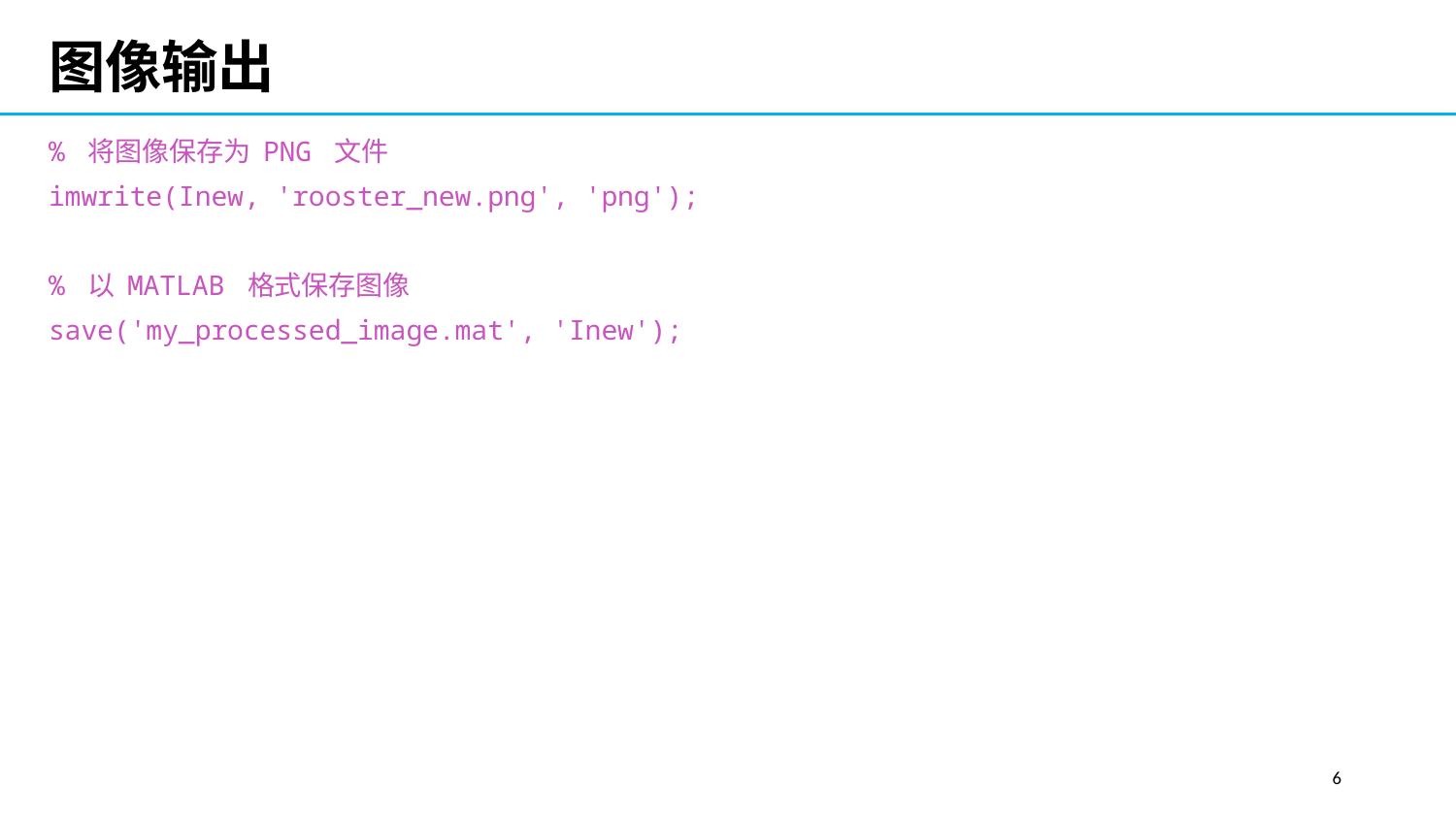

# 图像输出
% 将图像保存为 PNG 文件
imwrite(Inew, 'rooster_new.png', 'png');

% 以 MATLAB 格式保存图像
save('my_processed_image.mat', 'Inew');
6